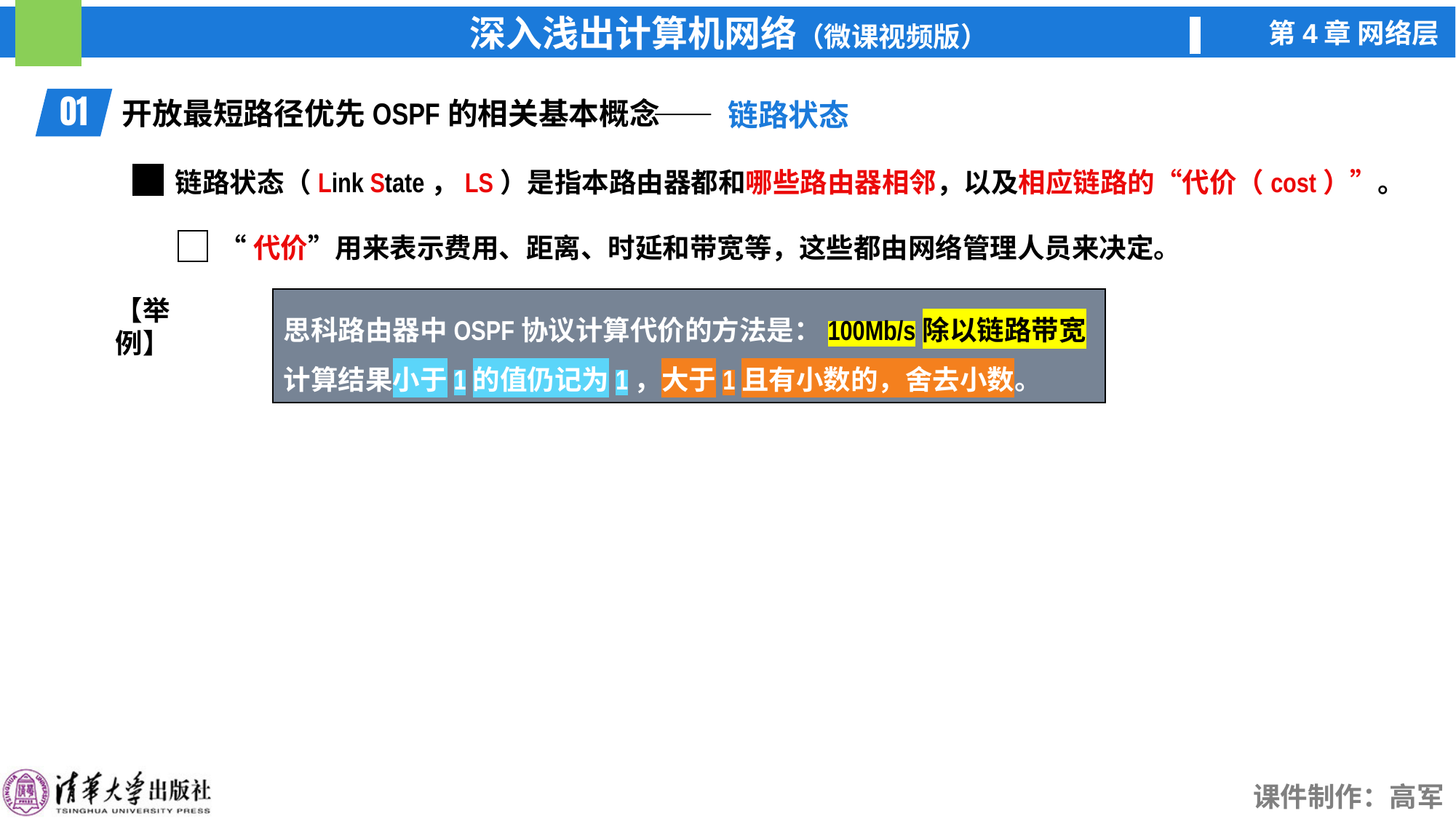

01
开放最短路径优先OSPF的相关基本概念
—— 链路状态
链路状态（Link State，LS）是指本路由器都和哪些路由器相邻，以及相应链路的“代价（cost）”。

“代价”用来表示费用、距离、时延和带宽等，这些都由网络管理人员来决定。

【举例】
思科路由器中OSPF协议计算代价的方法是：100Mb/s除以链路带宽
计算结果小于1的值仍记为1，大于1且有小数的，舍去小数。